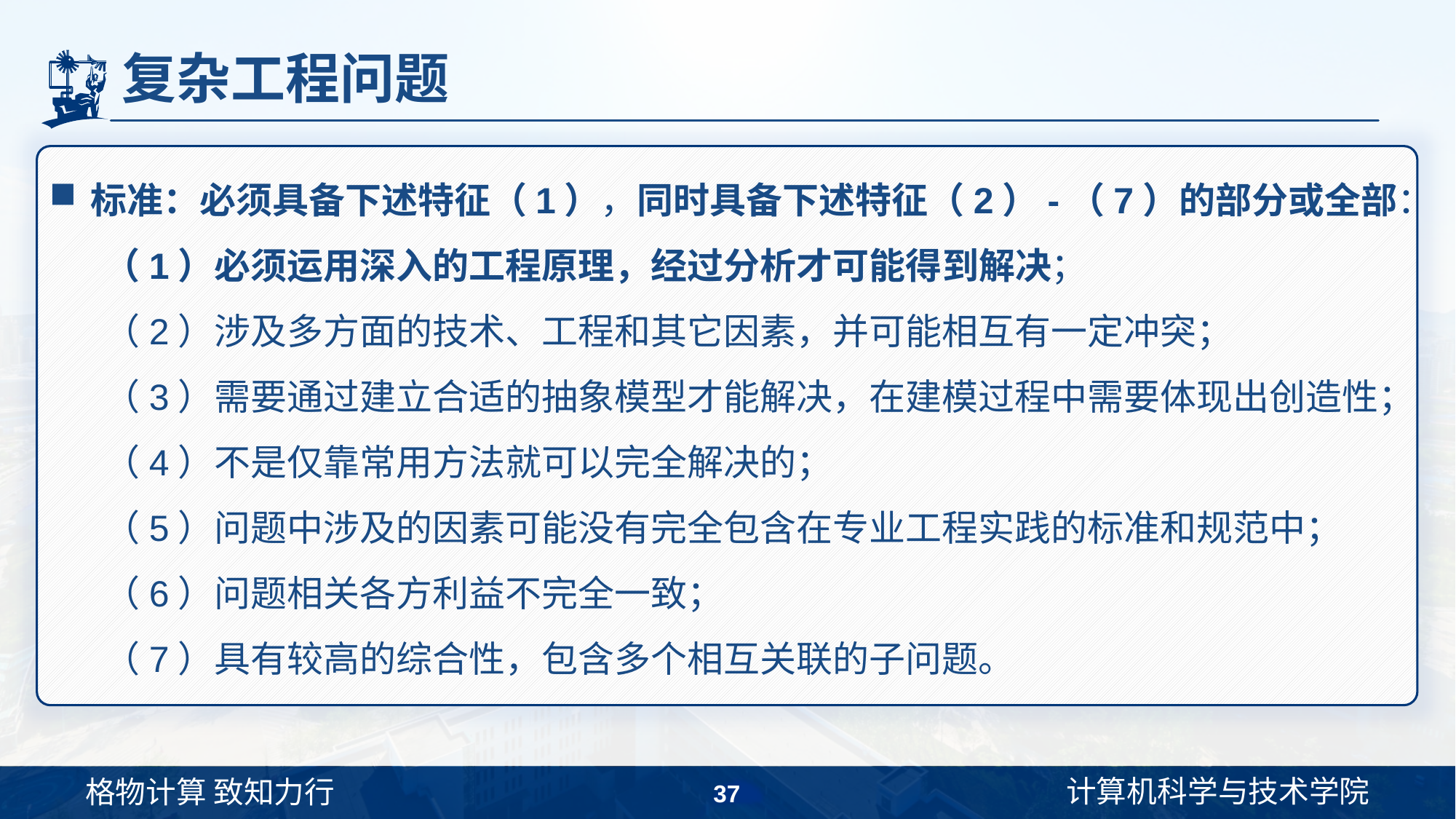

# 复杂工程问题
标准：必须具备下述特征（1），同时具备下述特征（2）-（7）的部分或全部：
（1）必须运用深入的工程原理，经过分析才可能得到解决；
（2）涉及多方面的技术、工程和其它因素，并可能相互有一定冲突；
（3）需要通过建立合适的抽象模型才能解决，在建模过程中需要体现出创造性；
（4）不是仅靠常用方法就可以完全解决的；
（5）问题中涉及的因素可能没有完全包含在专业工程实践的标准和规范中；
（6）问题相关各方利益不完全一致；
（7）具有较高的综合性，包含多个相互关联的子问题。
37